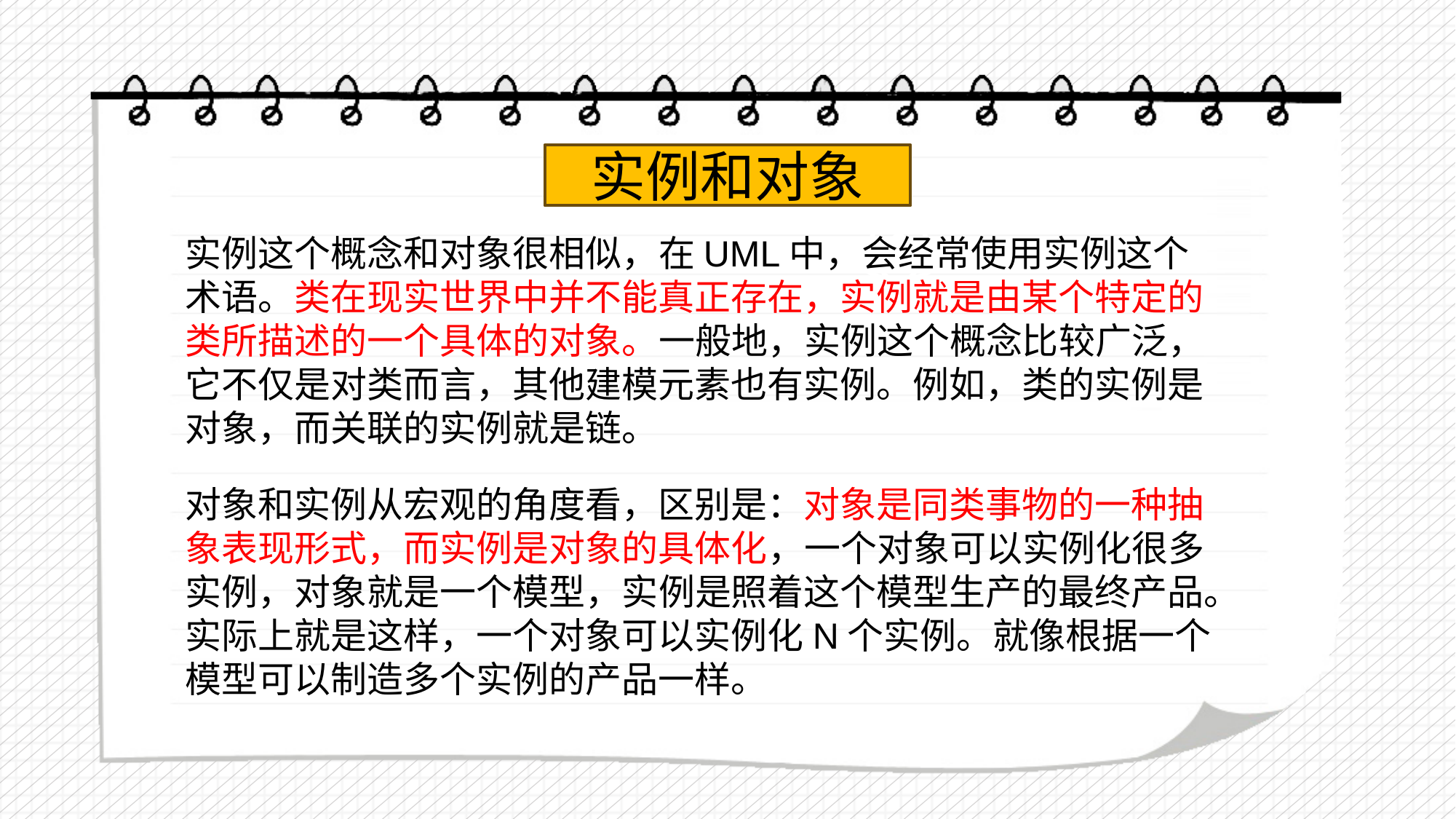

实例和对象
实例这个概念和对象很相似，在UML中，会经常使用实例这个术语。类在现实世界中并不能真正存在，实例就是由某个特定的类所描述的一个具体的对象。一般地，实例这个概念比较广泛，它不仅是对类而言，其他建模元素也有实例。例如，类的实例是对象，而关联的实例就是链。

对象和实例从宏观的角度看，区别是：对象是同类事物的一种抽象表现形式，而实例是对象的具体化，一个对象可以实例化很多实例，对象就是一个模型，实例是照着这个模型生产的最终产品。实际上就是这样，一个对象可以实例化N个实例。就像根据一个模型可以制造多个实例的产品一样。